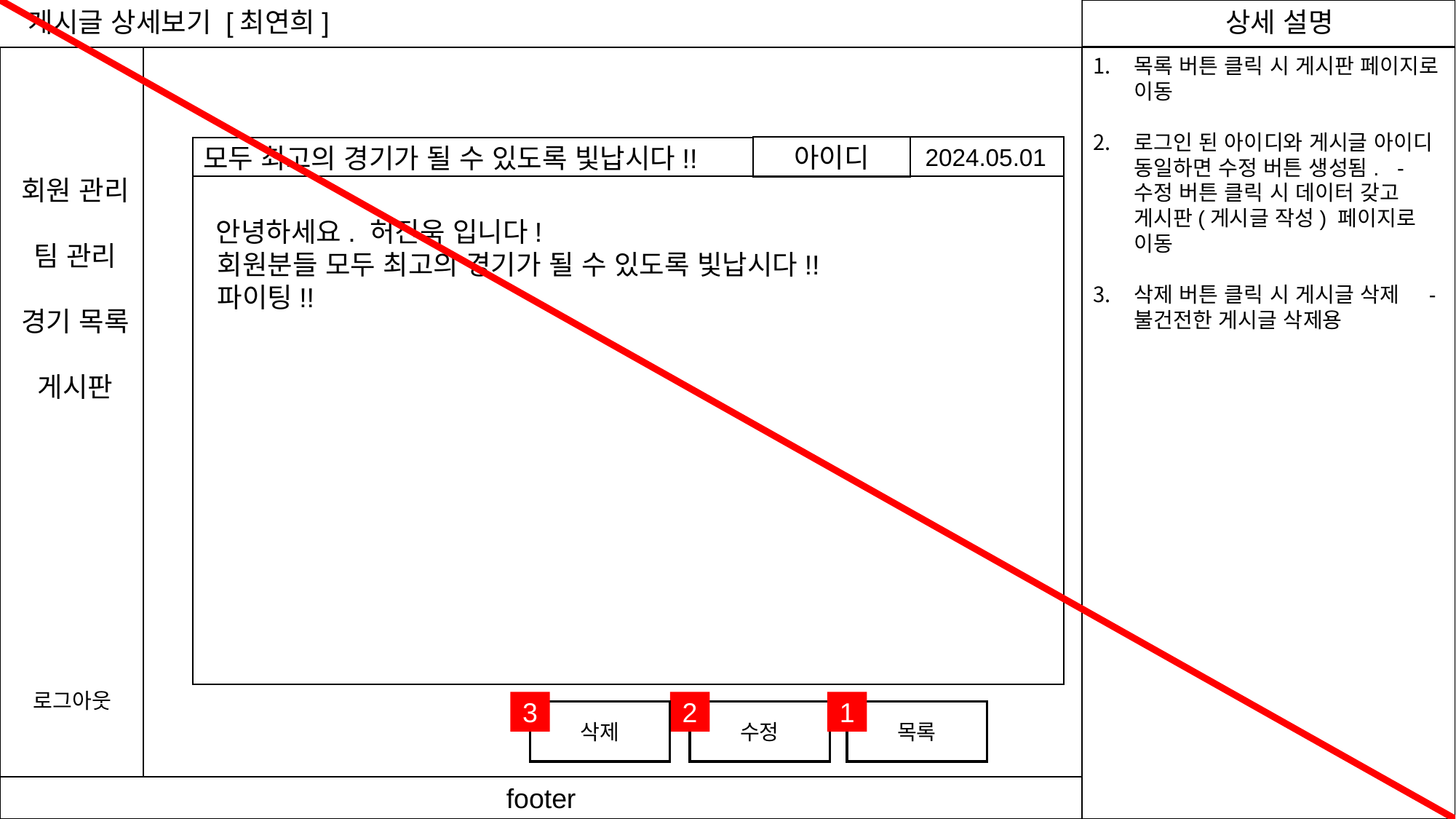

게시글 상세보기 [최연희]

목록 버튼 클릭 시 게시판 페이지로 이동

로그인 된 아이디와 게시글 아이디 동일하면 수정 버튼 생성됨.   - 수정 버튼 클릭 시 데이터 갖고 게시판(게시글 작성) 페이지로 이동

삭제 버튼 클릭 시 게시글 삭제    - 불건전한 게시글 삭제용
2024.05.01
아이디
모두 최고의 경기가 될 수 있도록 빛납시다!!
회원 관리

팀 관리

경기 목록

게시판

 안녕하세요. 허진욱 입니다!
 회원분들 모두 최고의 경기가 될 수 있도록 빛납시다!!
 파이팅!!

로그아웃
3
2
1
삭제
수정
목록
footer